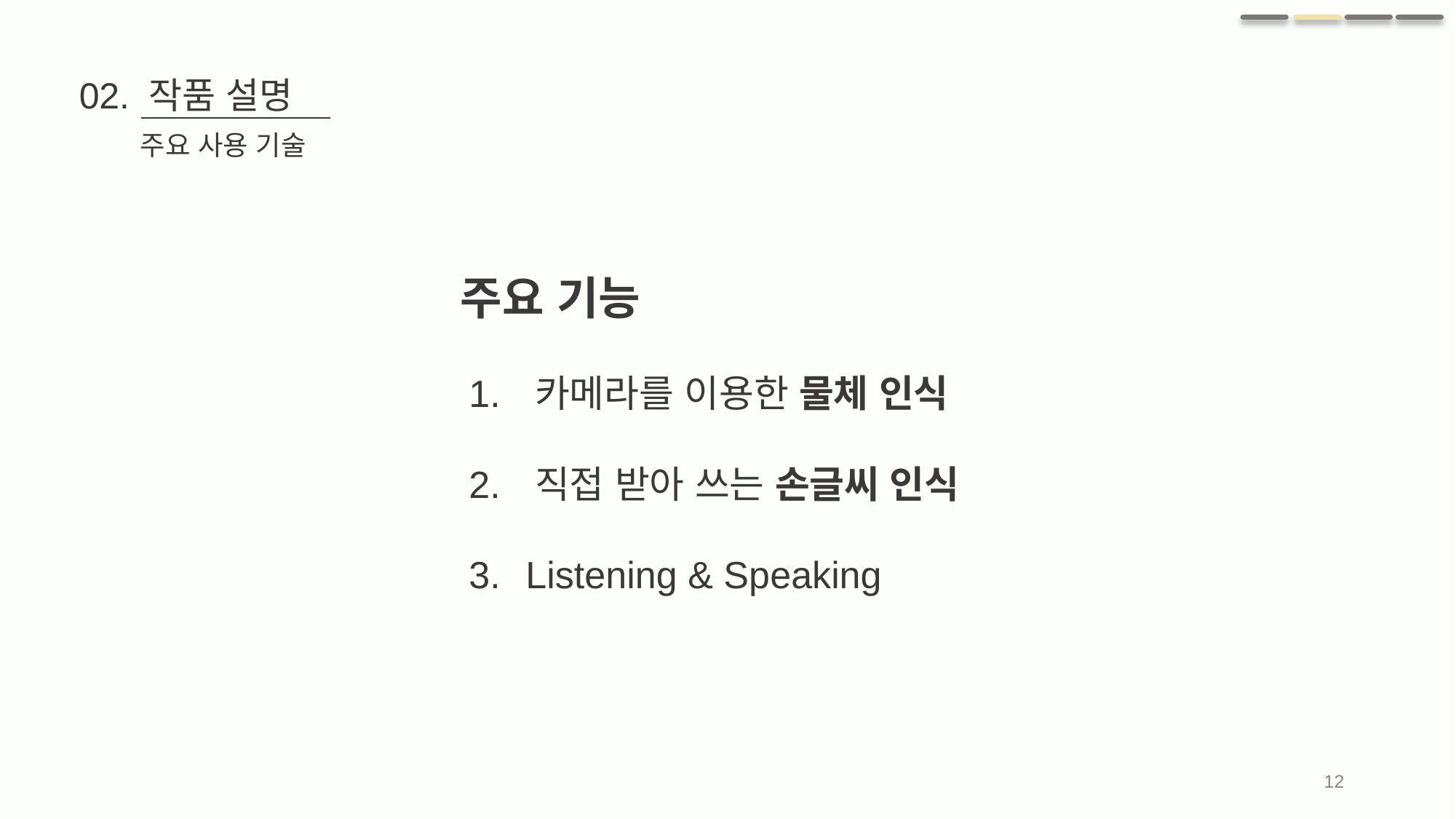

02. 작품 설명
주요 사용 기술
주요 기능
 카메라를 이용한 물체 인식
 직접 받아 쓰는 손글씨 인식
 Listening & Speaking
12